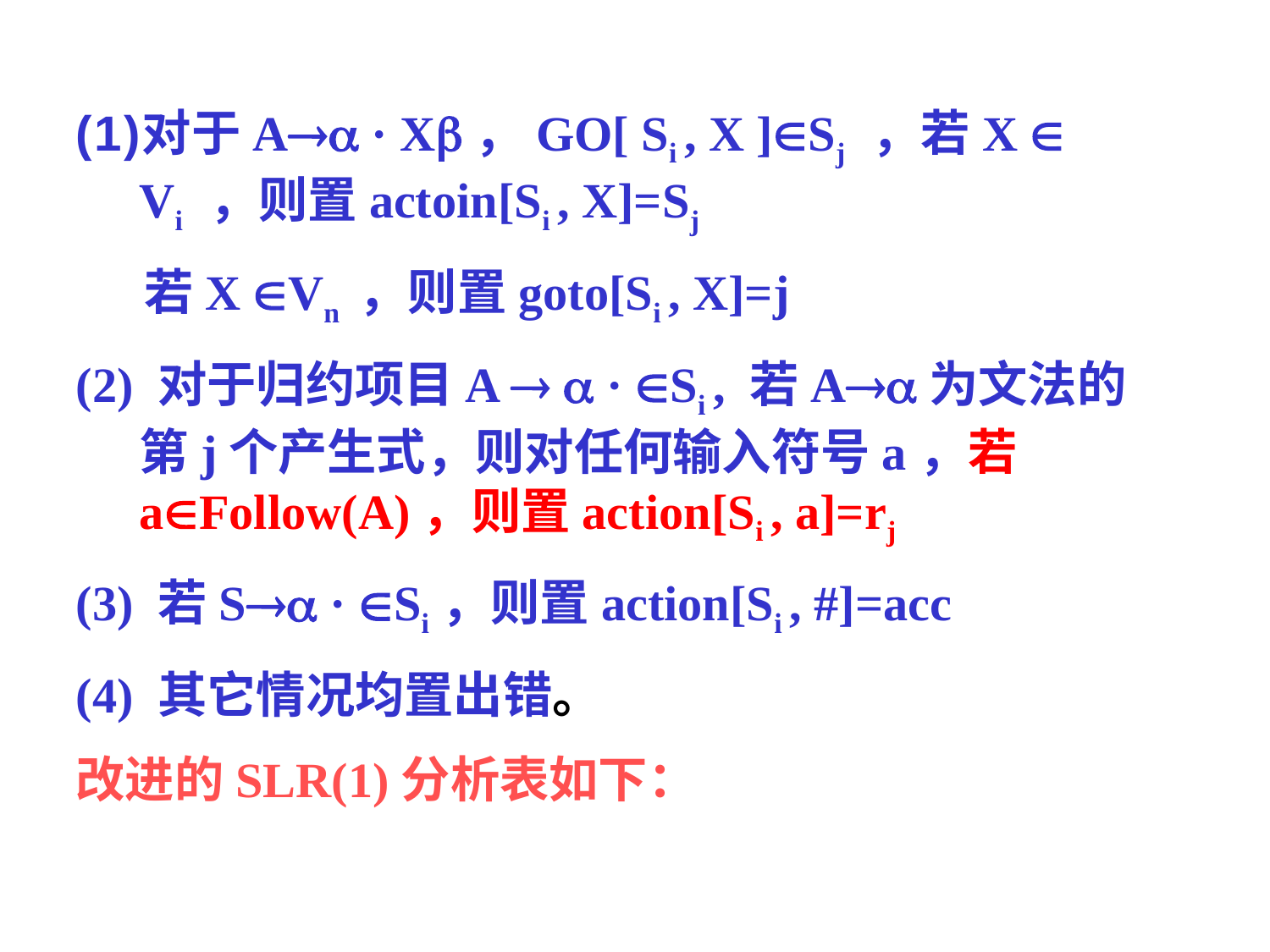

对于A→α · Xβ，GO[ Si , X ]∈Sj  ，若X ∈ Vi  ，则置actoin[Si , X]=Sj
     若X ∈Vn ，则置goto[Si , X]=j
(2) 对于归约项目A → α · ∈Si , 若A→α为文法的第j个产生式，则对任何输入符号a，若a∈Follow(A)，则置action[Si , a]=rj
(3) 若S→α · ∈Si，则置action[Si , #]=acc
(4) 其它情况均置出错。
改进的SLR(1)分析表如下：